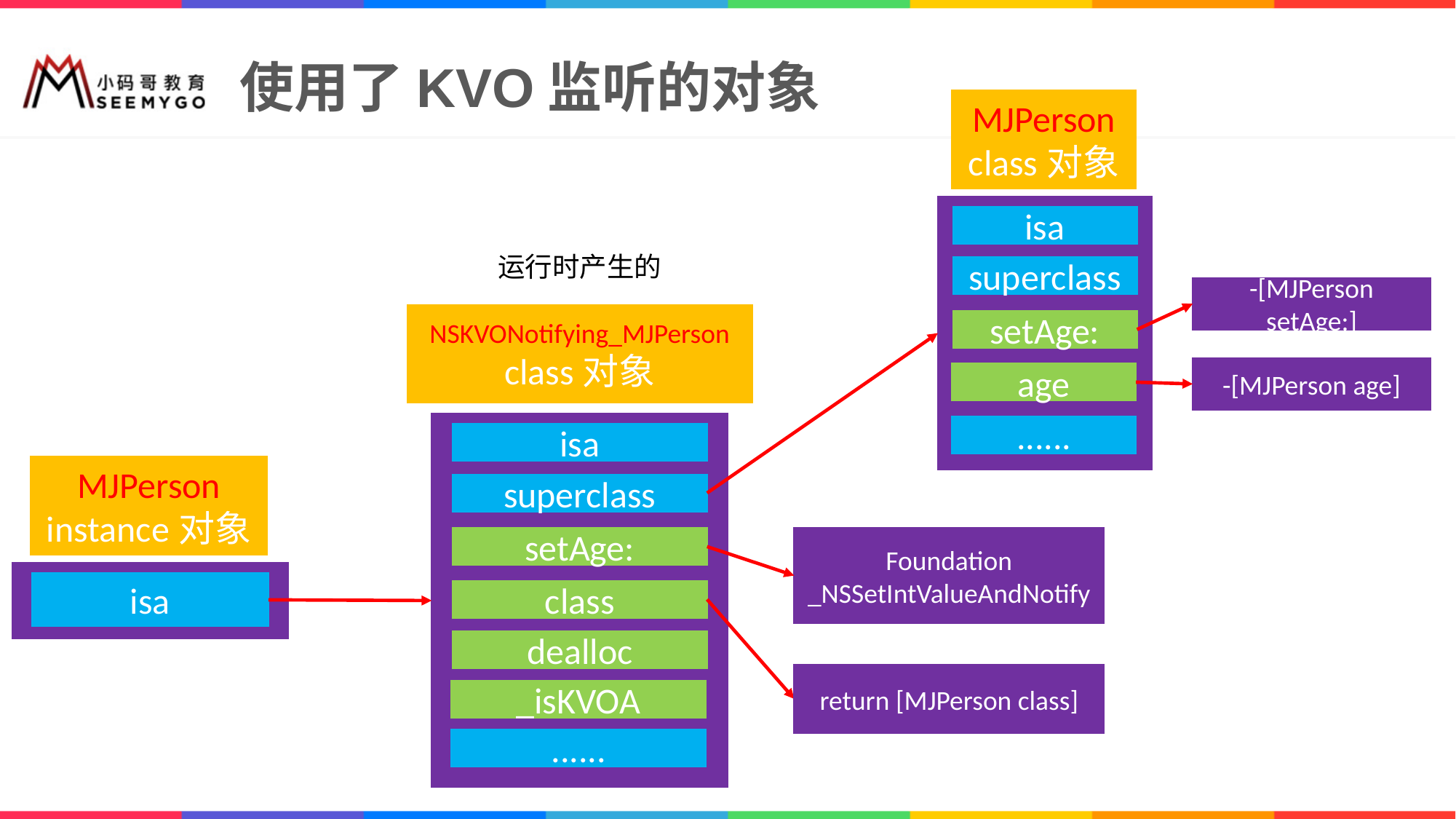

# 使用了KVO监听的对象
MJPerson
class对象

isa
superclass
setAge:
age
......
-[MJPerson setAge:]
-[MJPerson age]
运行时产生的
NSKVONotifying_MJPerson
class对象

isa
MJPerson
instance对象

isa
superclass
setAge:
Foundation
_NSSetIntValueAndNotify
class
dealloc
return [MJPerson class]
_isKVOA
......